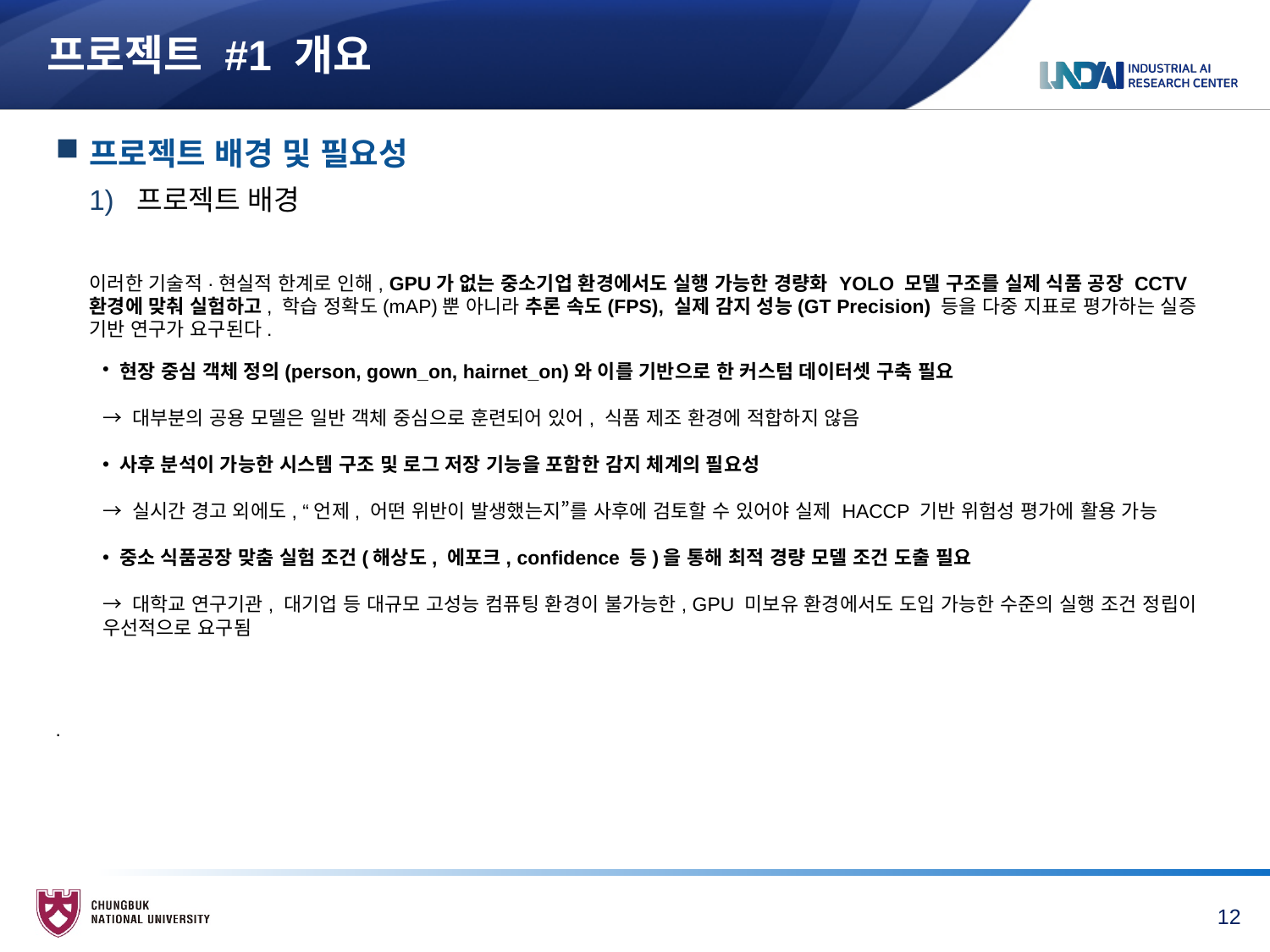

# 프로젝트 #1 개요
프로젝트 배경 및 필요성
프로젝트 배경

이러한 기술적·현실적 한계로 인해, GPU가 없는 중소기업 환경에서도 실행 가능한 경량화 YOLO 모델 구조를 실제 식품 공장 CCTV 환경에 맞춰 실험하고, 학습 정확도(mAP)뿐 아니라 추론 속도(FPS), 실제 감지 성능(GT Precision) 등을 다중 지표로 평가하는 실증 기반 연구가 요구된다.

 현장 중심 객체 정의(person, gown_on, hairnet_on)와 이를 기반으로 한 커스텀 데이터셋 구축 필요
→ 대부분의 공용 모델은 일반 객체 중심으로 훈련되어 있어, 식품 제조 환경에 적합하지 않음

 사후 분석이 가능한 시스템 구조 및 로그 저장 기능을 포함한 감지 체계의 필요성
→ 실시간 경고 외에도, “언제, 어떤 위반이 발생했는지”를 사후에 검토할 수 있어야 실제 HACCP 기반 위험성 평가에 활용 가능

 중소 식품공장 맞춤 실험 조건(해상도, 에포크, confidence 등)을 통해 최적 경량 모델 조건 도출 필요
→ 대학교 연구기관, 대기업 등 대규모 고성능 컴퓨팅 환경이 불가능한, GPU 미보유 환경에서도 도입 가능한 수준의 실행 조건 정립이 우선적으로 요구됨

.